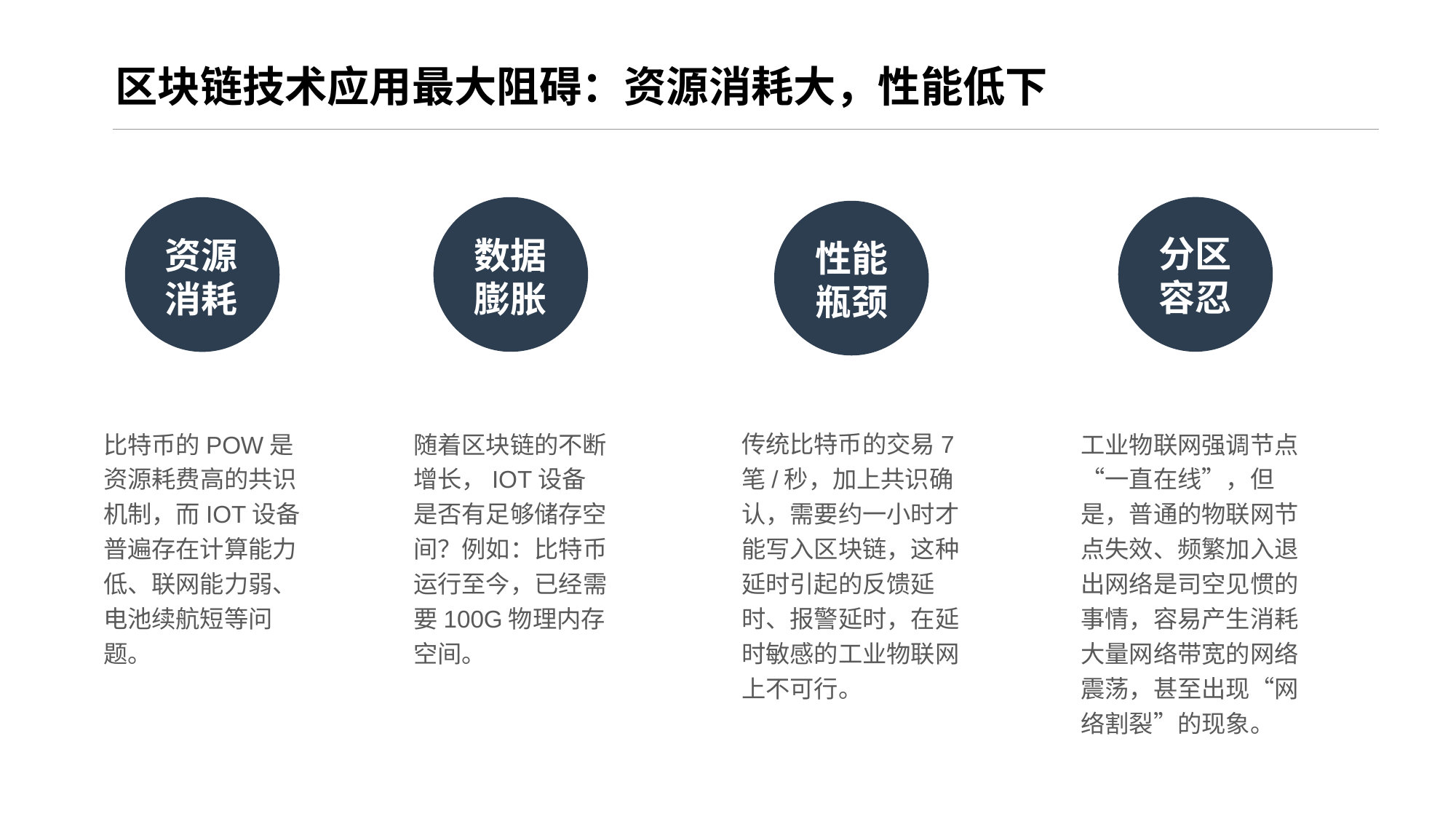

区块链技术应用最大阻碍：资源消耗大，性能低下

分区容忍

数据膨胀

资源消耗

性能瓶颈
比特币的POW是资源耗费高的共识机制，而IOT设备普遍存在计算能力低、联网能力弱、电池续航短等问题。
随着区块链的不断增长，IOT设备是否有足够储存空间？例如：比特币运行至今，已经需要100G物理内存空间。
传统比特币的交易7笔/秒，加上共识确认，需要约一小时才能写入区块链，这种延时引起的反馈延时、报警延时，在延时敏感的工业物联网上不可行。
工业物联网强调节点“一直在线”，但是，普通的物联网节点失效、频繁加入退出网络是司空见惯的事情，容易产生消耗大量网络带宽的网络震荡，甚至出现“网络割裂”的现象。